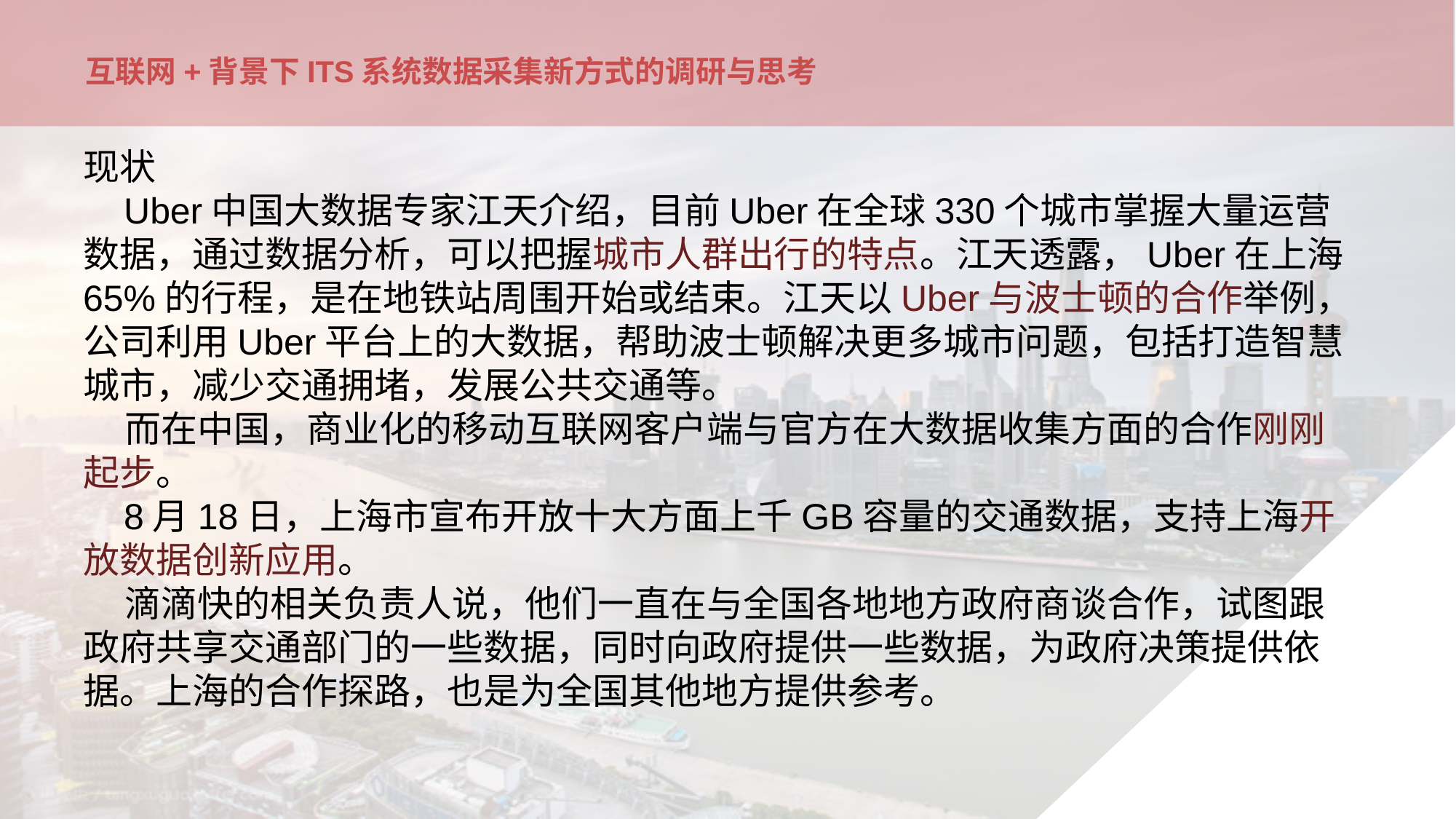

# 互联网+背景下ITS系统数据采集新方式的调研与思考

现状
    Uber中国大数据专家江天介绍，目前Uber在全球330个城市掌握大量运营数据，通过数据分析，可以把握城市人群出行的特点。江天透露，Uber在上海65%的行程，是在地铁站周围开始或结束。江天以Uber与波士顿的合作举例，公司利用Uber平台上的大数据，帮助波士顿解决更多城市问题，包括打造智慧城市，减少交通拥堵，发展公共交通等。
    而在中国，商业化的移动互联网客户端与官方在大数据收集方面的合作刚刚起步。
    8月18日，上海市宣布开放十大方面上千GB容量的交通数据，支持上海开放数据创新应用。
    滴滴快的相关负责人说，他们一直在与全国各地地方政府商谈合作，试图跟政府共享交通部门的一些数据，同时向政府提供一些数据，为政府决策提供依据。上海的合作探路，也是为全国其他地方提供参考。